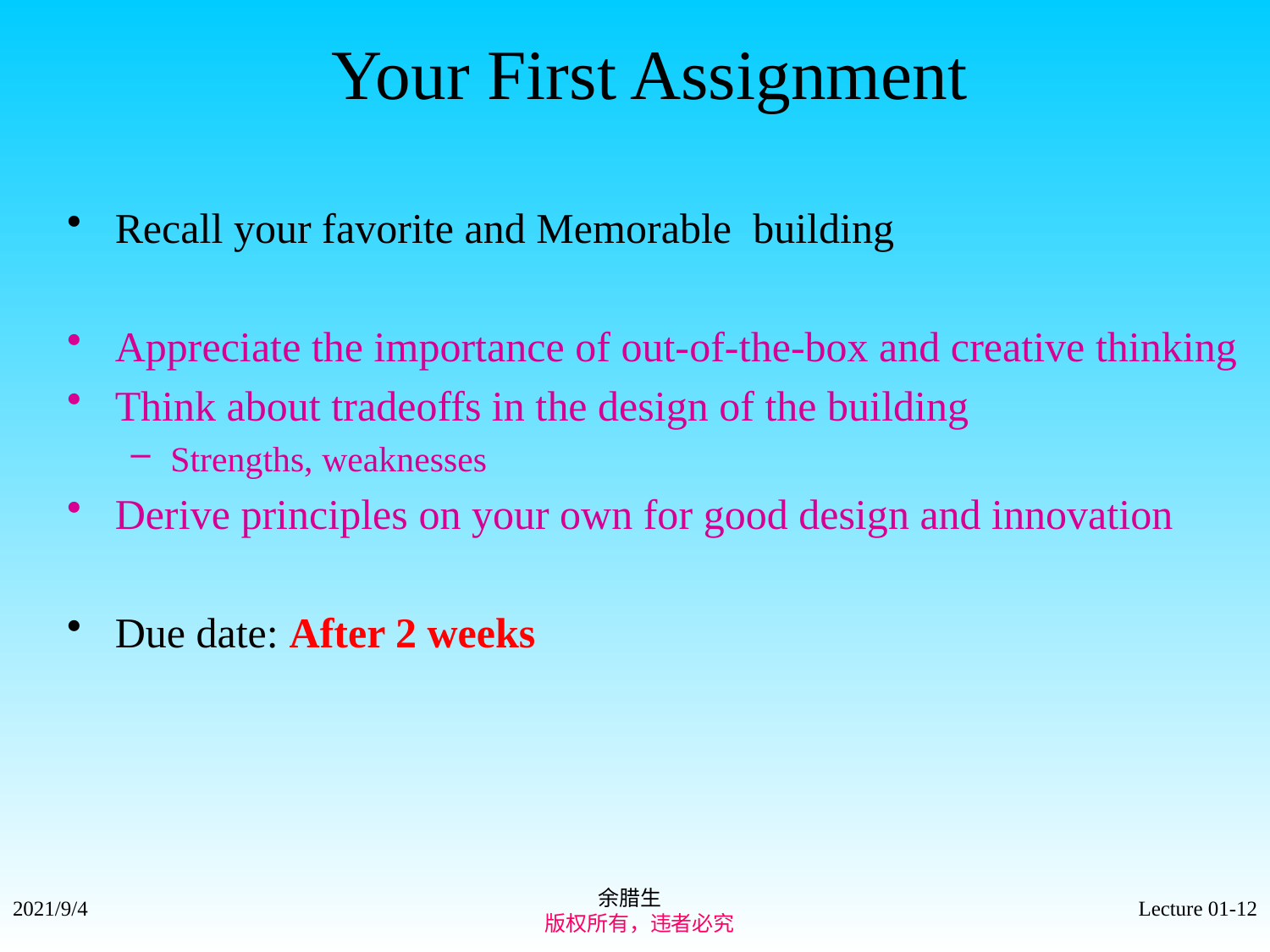

Your First Assignment
Recall your favorite and Memorable  building

Appreciate the importance of out-of-the-box and creative thinking
Think about tradeoffs in the design of the building
Strengths, weaknesses
Derive principles on your own for good design and innovation

Due date: After 2 weeks

余腊生
 版权所有，违者必究
2021/9/4
Lecture 01-12